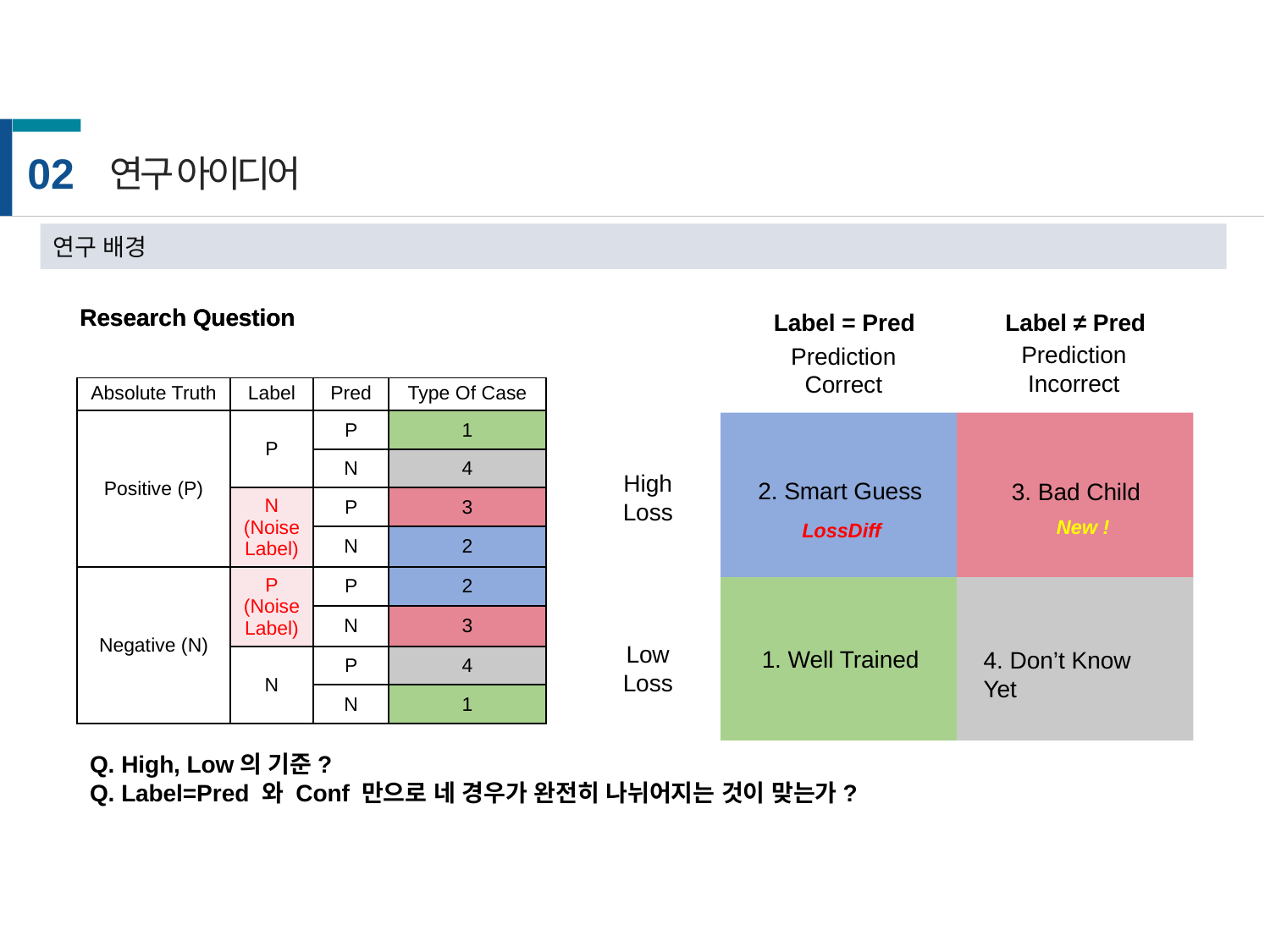

02
연구 아이디어

연구 배경
Research Question
Research Question
Label = Pred
Label ≠ Pred
Prediction
Incorrect
Prediction
Correct

High
Loss
2. Smart Guess
3. Bad Child
New !
LossDiff

Low
Loss
1. Well Trained
4. Don’t Know Yet
| Absolute Truth | Label | Pred | Type Of Case |
| --- | --- | --- | --- |
| Positive (P) | P | P | 1 |
|  |  | N | 4 |
|  | N (Noise Label) | P | 3 |
|  |  | N | 2 |
| Negative (N) | P (Noise Label) | P | 2 |
|  |  | N | 3 |
|  | N | P | 4 |
|  |  | N | 1 |
Q. High, Low의 기준?
Q. Label=Pred 와 Conf 만으로 네 경우가 완전히 나뉘어지는 것이 맞는가?